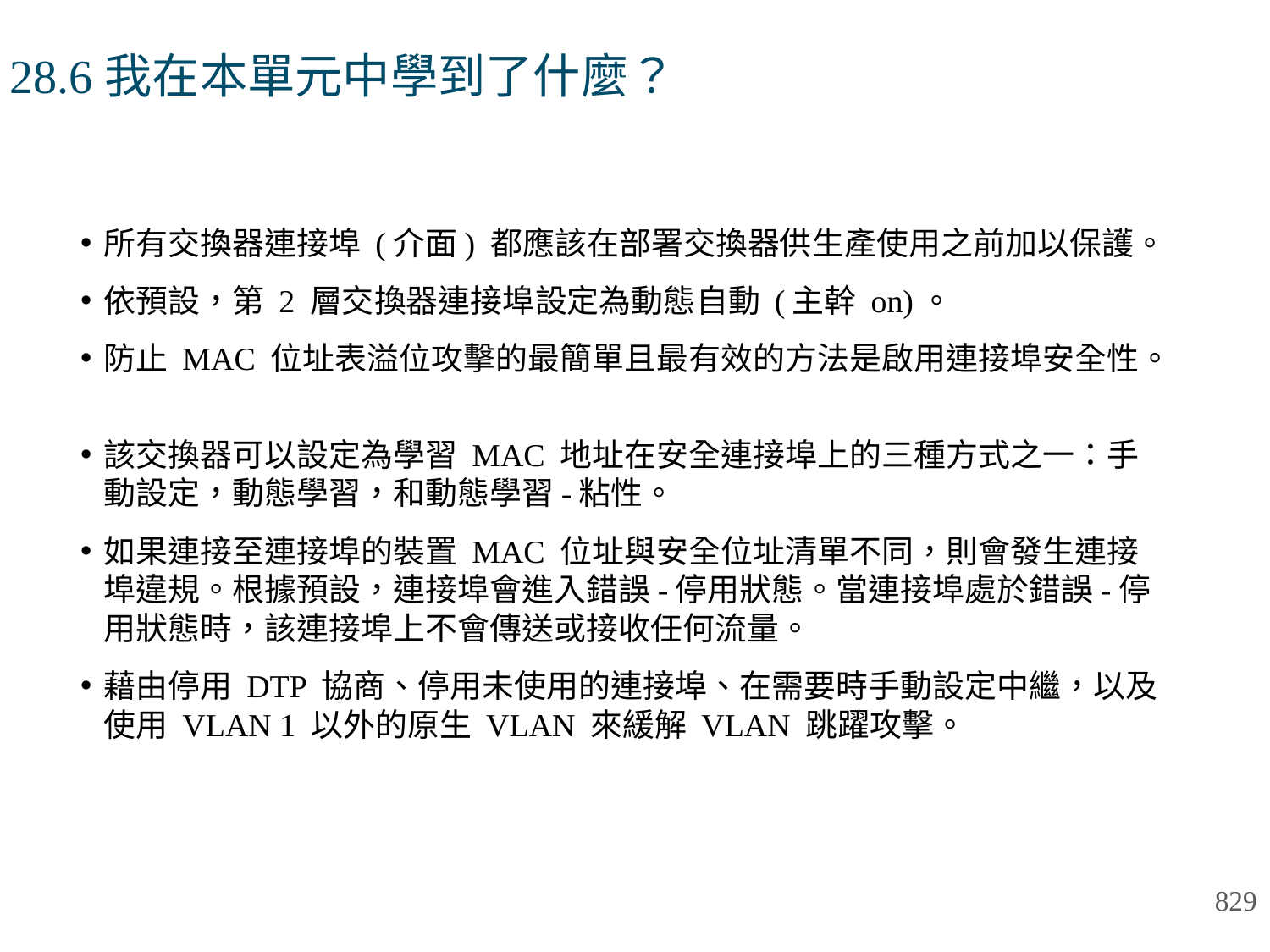

# 28.6我在本單元中學到了什麼？
所有交換器連接埠 (介面) 都應該在部署交換器供生產使用之前加以保護。
依預設，第 2 層交換器連接埠設定為動態自動 (主幹 on)。
防止 MAC 位址表溢位攻擊的最簡單且最有效的方法是啟用連接埠安全性。
該交換器可以設定為學習 MAC 地址在安全連接埠上的三種方式之一：手動設定，動態學習，和動態學習-粘性。
如果連接至連接埠的裝置 MAC 位址與安全位址清單不同，則會發生連接埠違規。根據預設，連接埠會進入錯誤-停用狀態。當連接埠處於錯誤-停用狀態時，該連接埠上不會傳送或接收任何流量。
藉由停用 DTP 協商、停用未使用的連接埠、在需要時手動設定中繼，以及使用 VLAN 1 以外的原生 VLAN 來緩解 VLAN 跳躍攻擊。

829